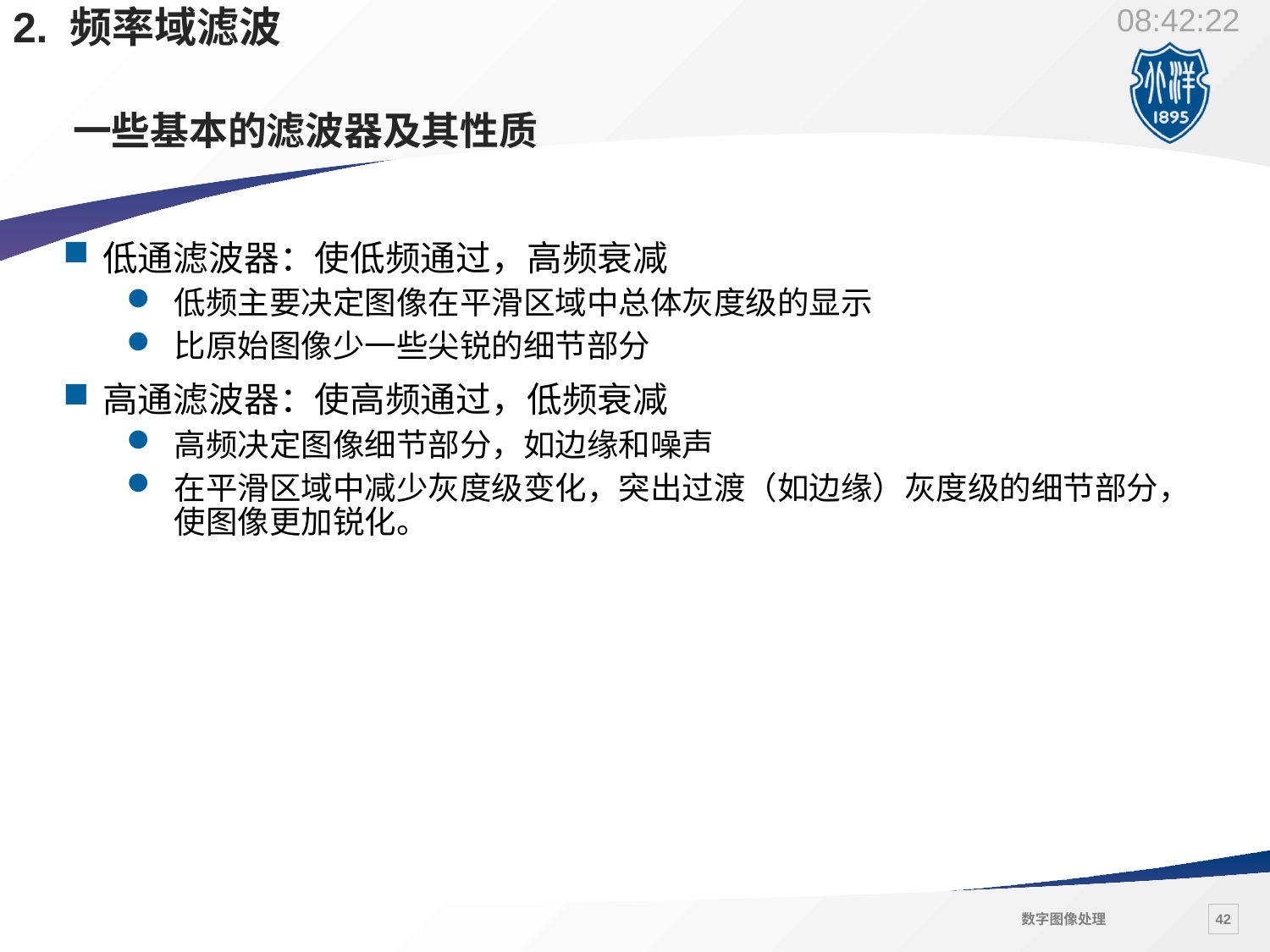

2. 频率域滤波
# 一些基本的滤波器及其性质
低通滤波器：使低频通过，高频衰减
低频主要决定图像在平滑区域中总体灰度级的显示
比原始图像少一些尖锐的细节部分
高通滤波器：使高频通过，低频衰减
高频决定图像细节部分，如边缘和噪声
在平滑区域中减少灰度级变化，突出过渡（如边缘）灰度级的细节部分，使图像更加锐化。